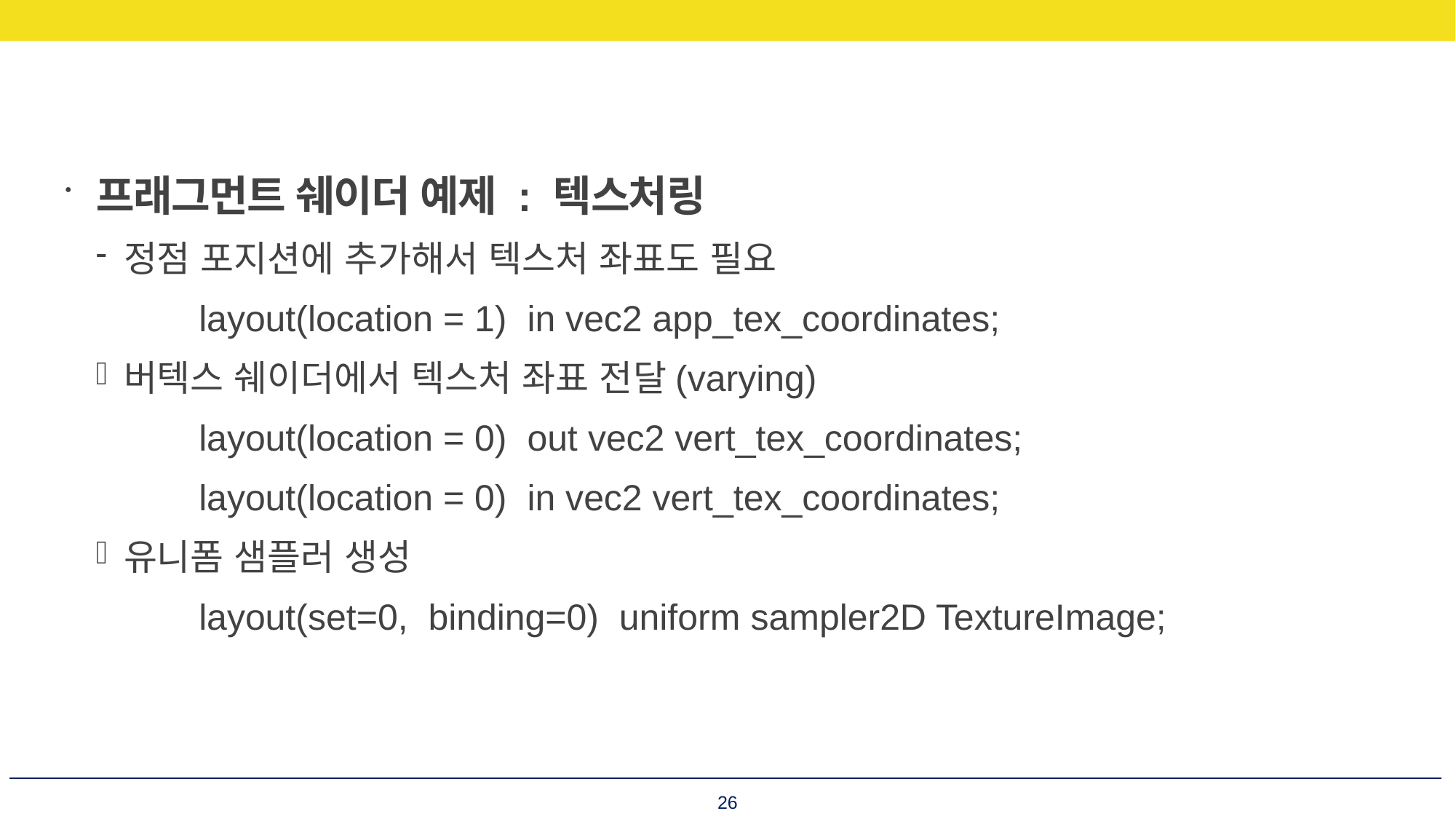

프래그먼트 쉐이더 예제 : 텍스처링
정점 포지션에 추가해서 텍스처 좌표도 필요
	layout(location = 1)  in vec2 app_tex_coordinates;
버텍스 쉐이더에서 텍스처 좌표 전달(varying)
	layout(location = 0)  out vec2 vert_tex_coordinates;
	layout(location = 0)  in vec2 vert_tex_coordinates;
유니폼 샘플러 생성
	layout(set=0,  binding=0)  uniform sampler2D TextureImage;
26